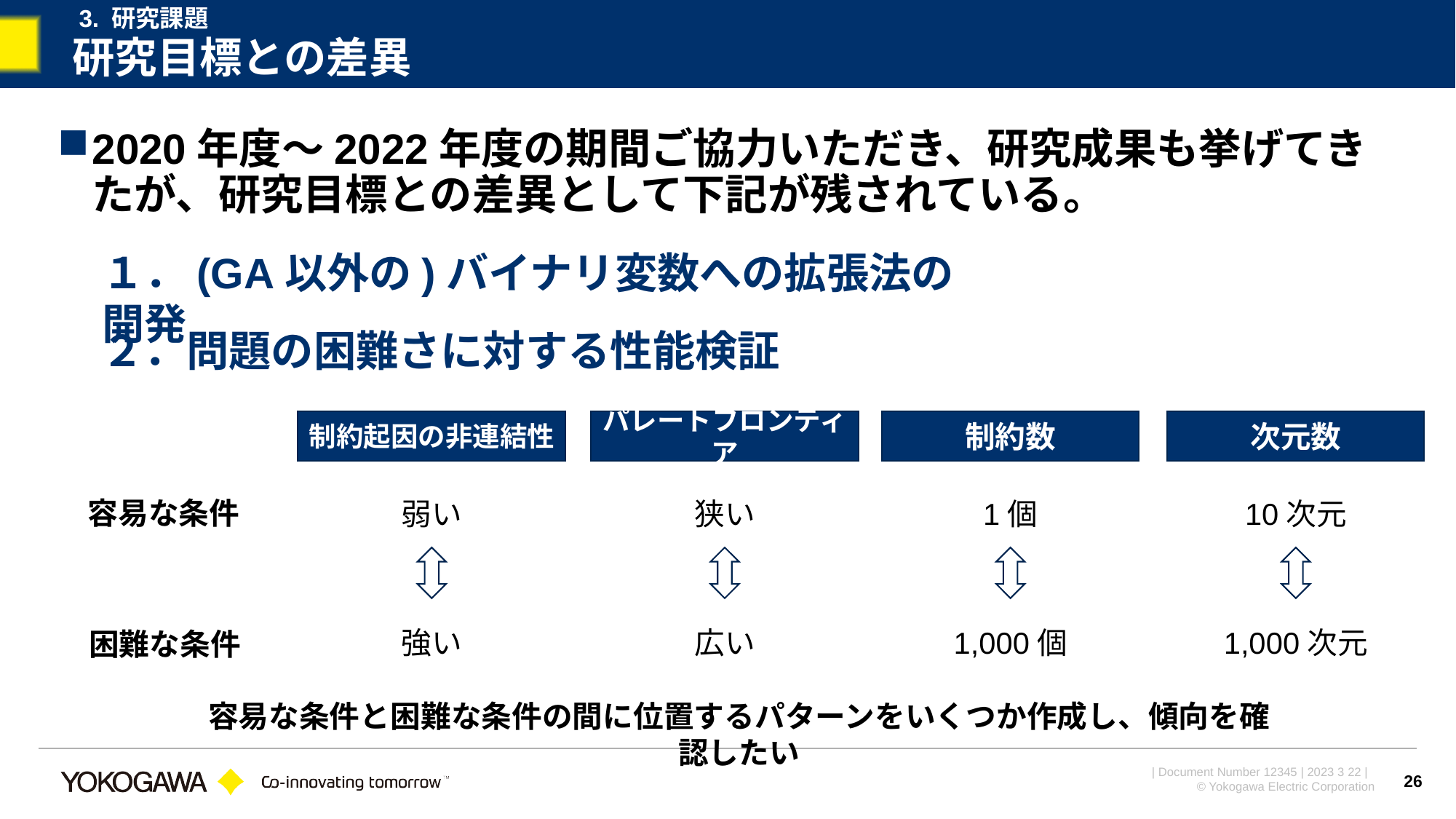

3. 研究課題
# 研究目標との差異
2020年度～2022年度の期間ご協力いただき、研究成果も挙げてきたが、研究目標との差異として下記が残されている。
１．(GA以外の)バイナリ変数への拡張法の開発
２．問題の困難さに対する性能検証
制約起因の非連結性
パレートフロンティア
制約数
次元数
容易な条件
弱い
狭い
1個
10次元

強い
広い
1,000個
1,000次元
困難な条件
容易な条件と困難な条件の間に位置するパターンをいくつか作成し、傾向を確認したい
26